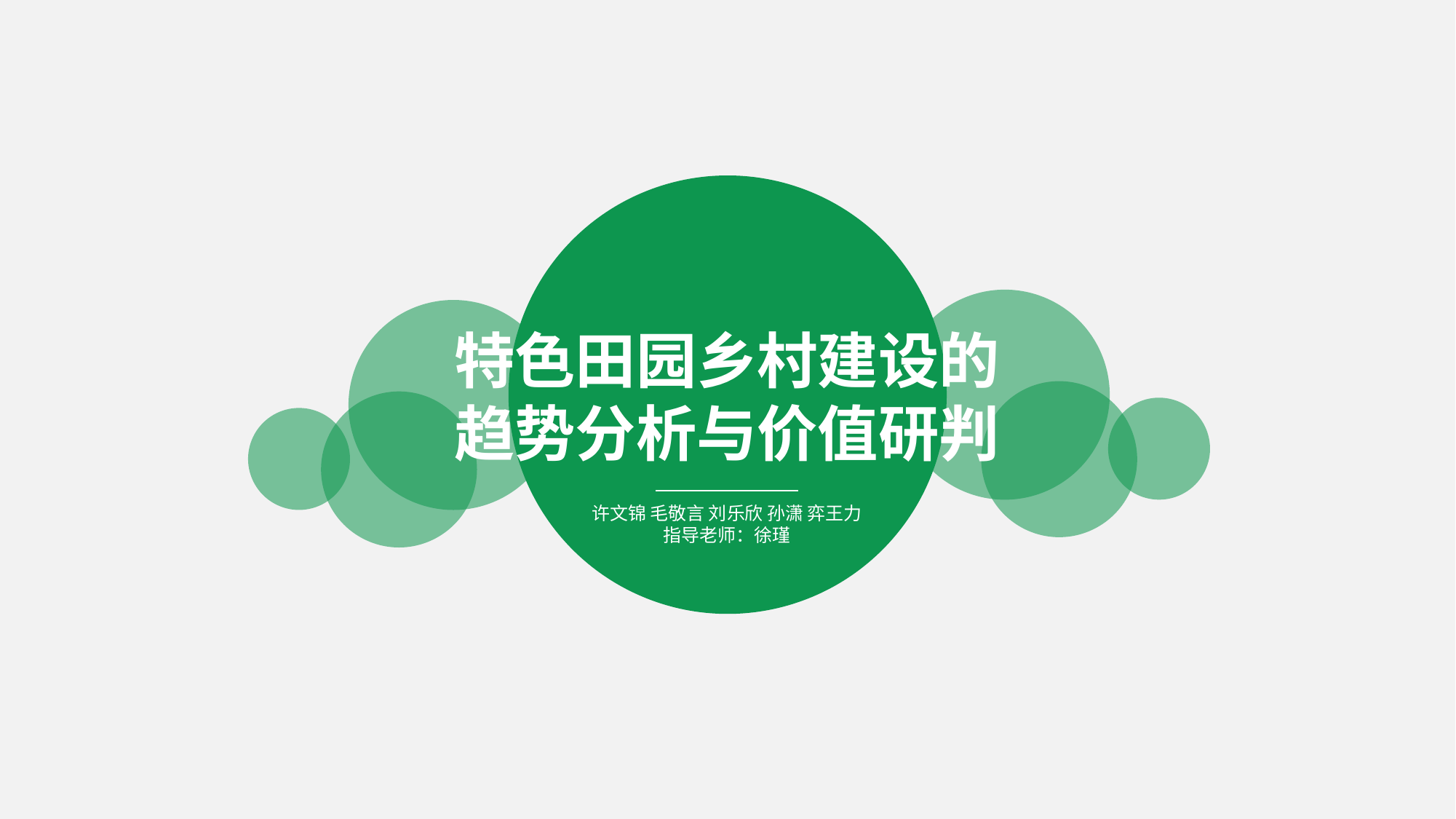

特色田园乡村建设的趋势分析与价值研判
许文锦 毛敬言 刘乐欣 孙潇 弈王力
指导老师：徐瑾